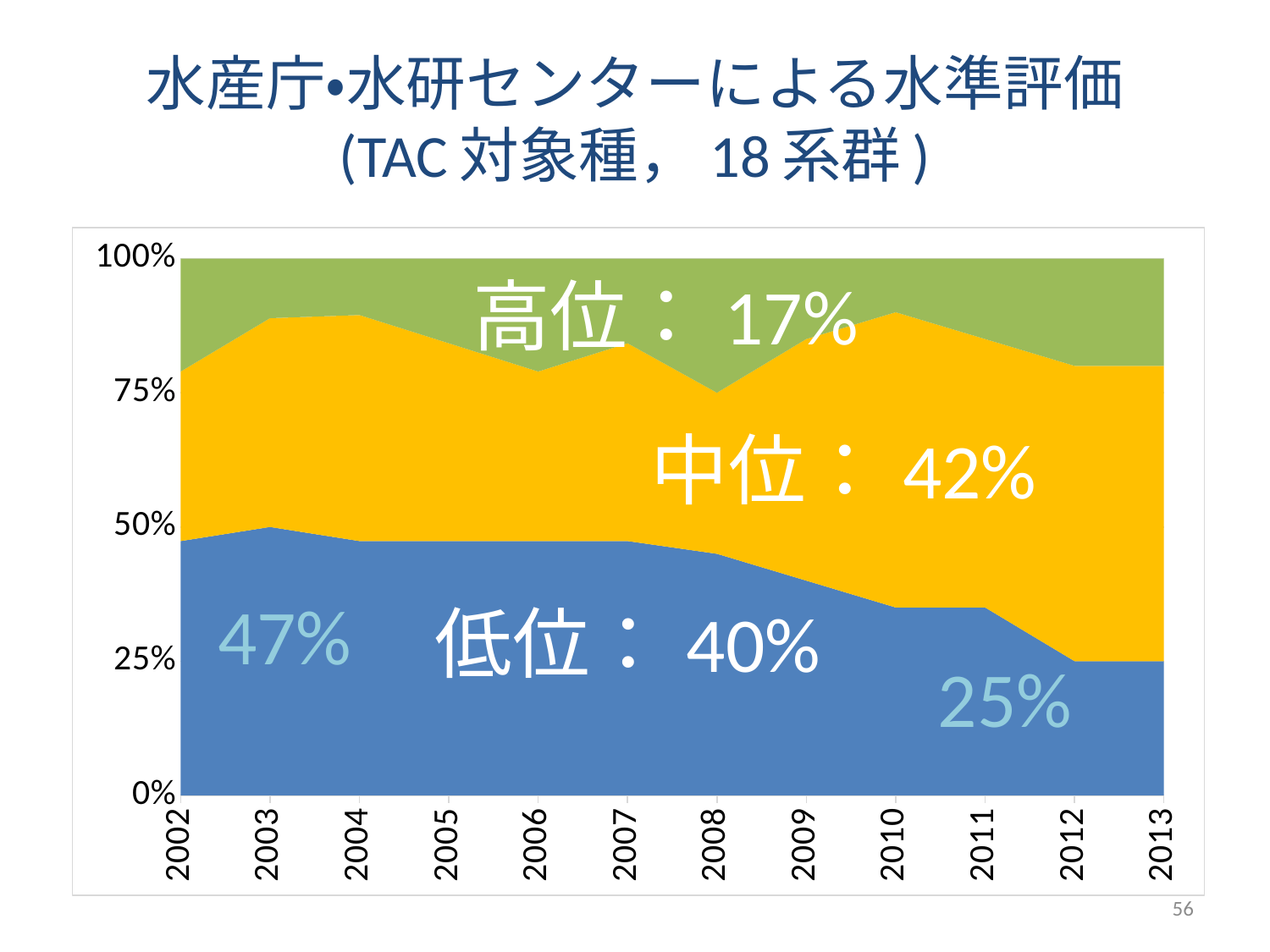

# 水産庁・水研センターによる水準評価 (TAC対象種，18系群)

### Chart

| Category | 低位 | 中位 | 高位 |
|---|---|---|---|
| 2002 | 9.0 | 6.0 | 4.0 |
| 2003 | 9.0 | 7.0 | 2.0 |
| 2004 | 9.0 | 8.0 | 2.0 |
| 2005 | 9.0 | 7.0 | 3.0 |
| 2006 | 9.0 | 6.0 | 4.0 |
| 2007 | 9.0 | 7.0 | 3.0 |
| 2008 | 9.0 | 6.0 | 5.0 |
| 2009 | 8.0 | 9.0 | 3.0 |
| 2010 | 7.0 | 11.0 | 2.0 |
| 2011 | 7.0 | 10.0 | 3.0 |
| 2012 | 5.0 | 11.0 | 4.0 |
| 2013 | 5.0 | 11.0 | 4.0 |
高位：17%
16%
39%
中位：42%
47%
低位：40%
45%
25%
56